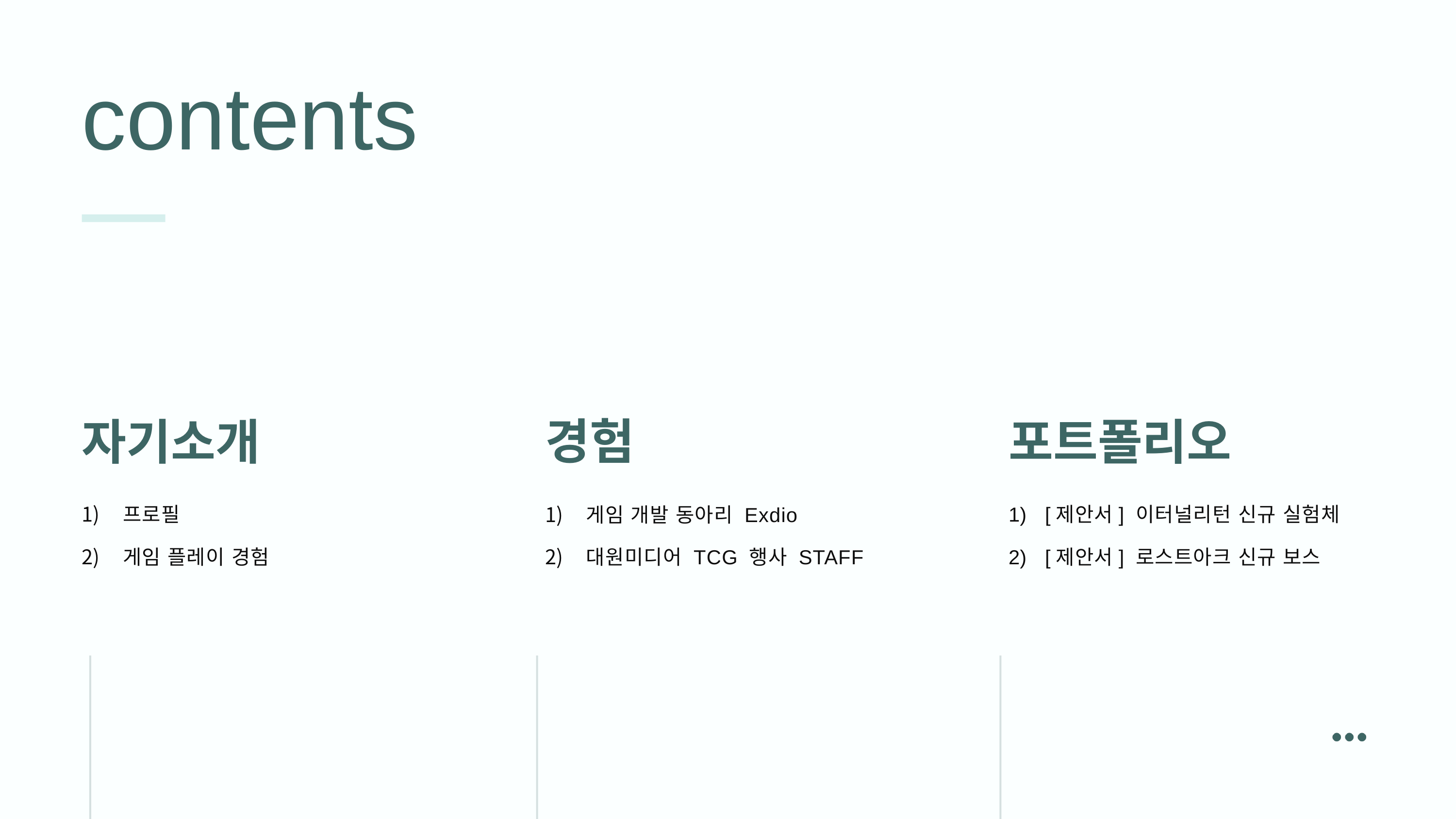

contents

경험
게임 개발 동아리 Exdio
대원미디어 TCG 행사 STAFF

자기소개
프로필
게임 플레이 경험

포트폴리오
[제안서] 이터널리턴 신규 실험체
[제안서] 로스트아크 신규 보스